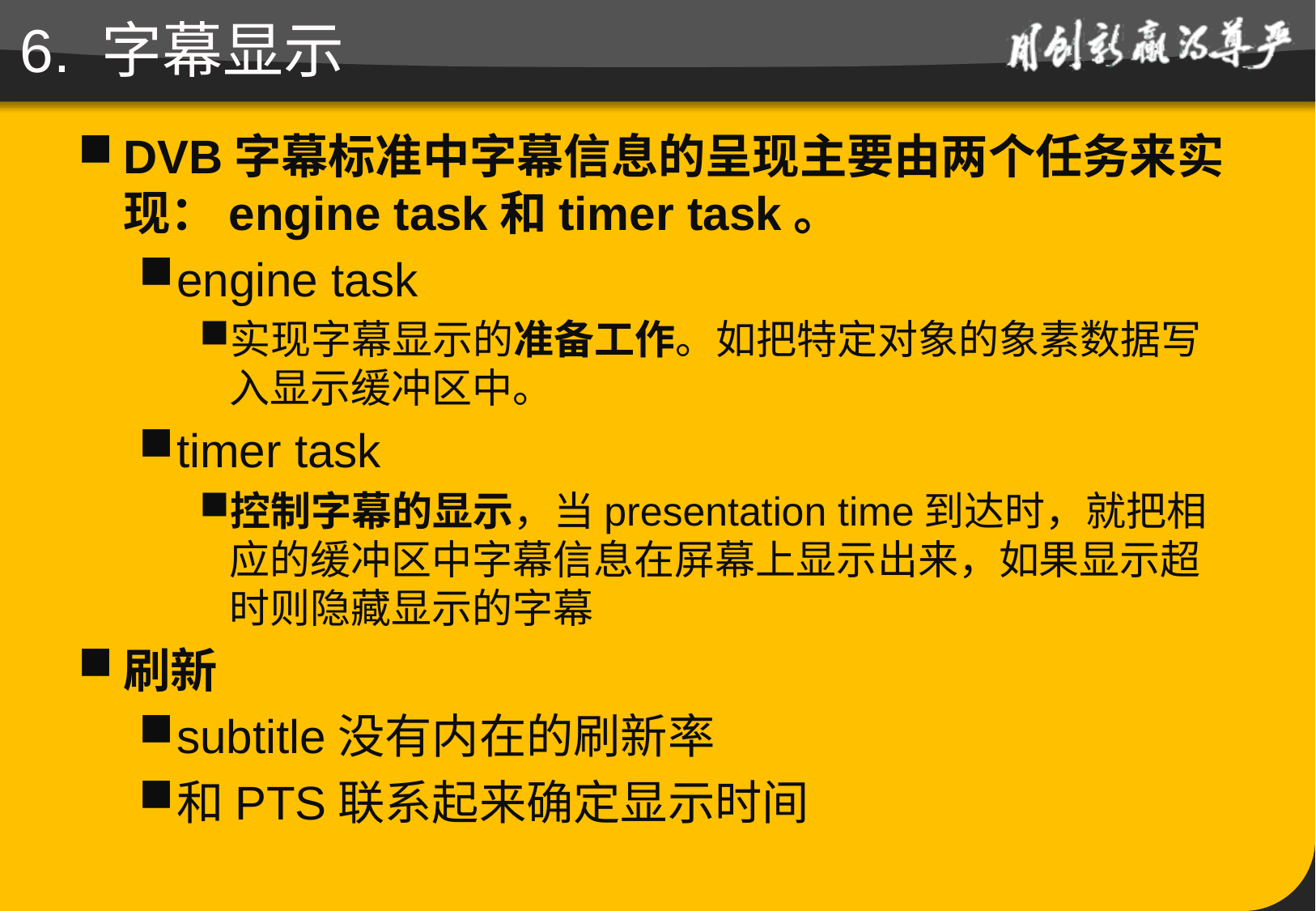

# 6. 字幕显示
DVB字幕标准中字幕信息的呈现主要由两个任务来实现：engine task和timer task。
engine task
实现字幕显示的准备工作。如把特定对象的象素数据写入显示缓冲区中。
timer task
控制字幕的显示，当presentation time到达时，就把相应的缓冲区中字幕信息在屏幕上显示出来，如果显示超时则隐藏显示的字幕
刷新
subtitle没有内在的刷新率
和PTS联系起来确定显示时间